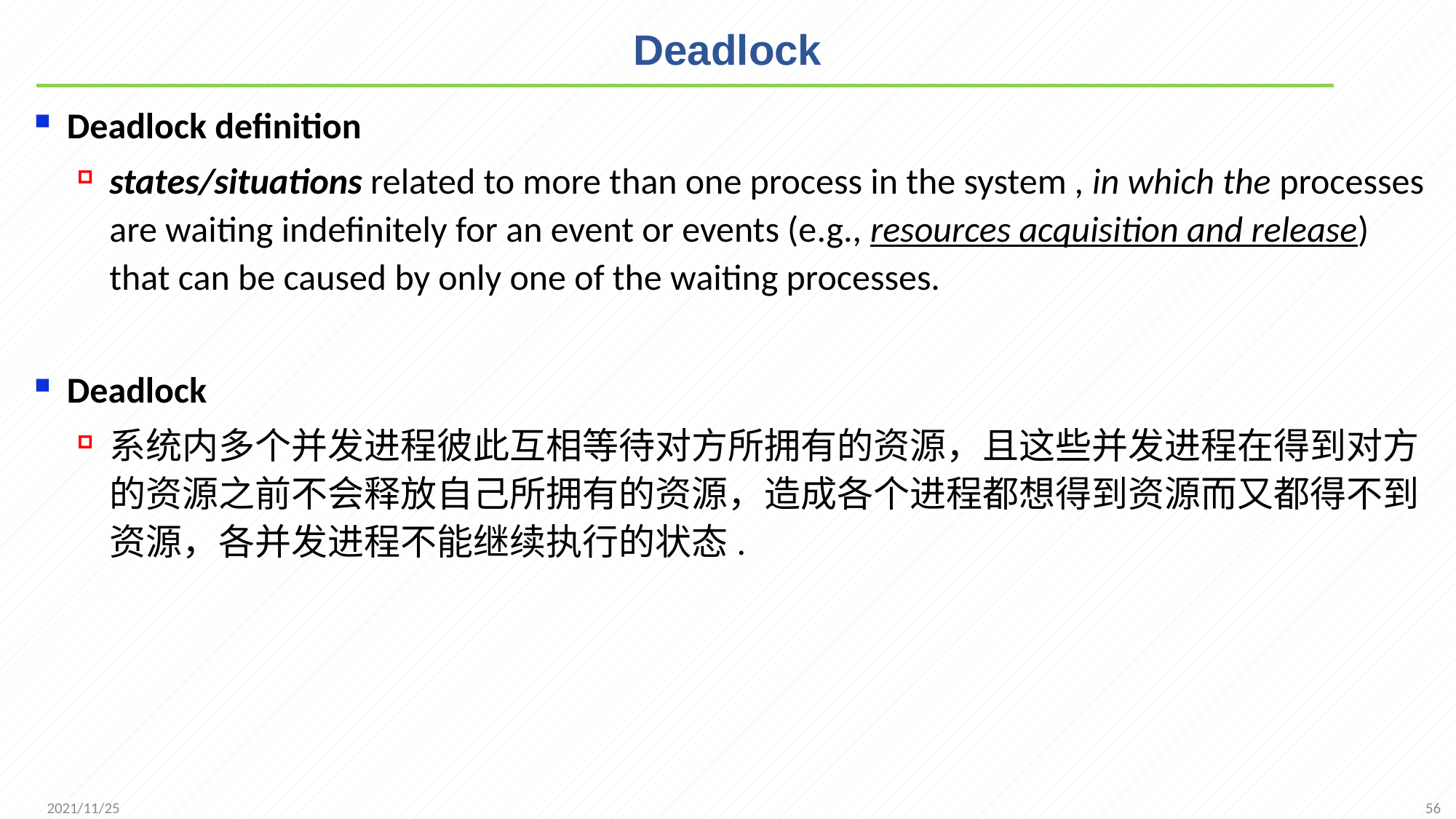

# Deadlock
Deadlock definition
states/situations related to more than one process in the system , in which the processes are waiting indefinitely for an event or events (e.g., resources acquisition and release) that can be caused by only one of the waiting processes.

Deadlock
系统内多个并发进程彼此互相等待对方所拥有的资源，且这些并发进程在得到对方的资源之前不会释放自己所拥有的资源，造成各个进程都想得到资源而又都得不到资源，各并发进程不能继续执行的状态.

56
2021/11/25